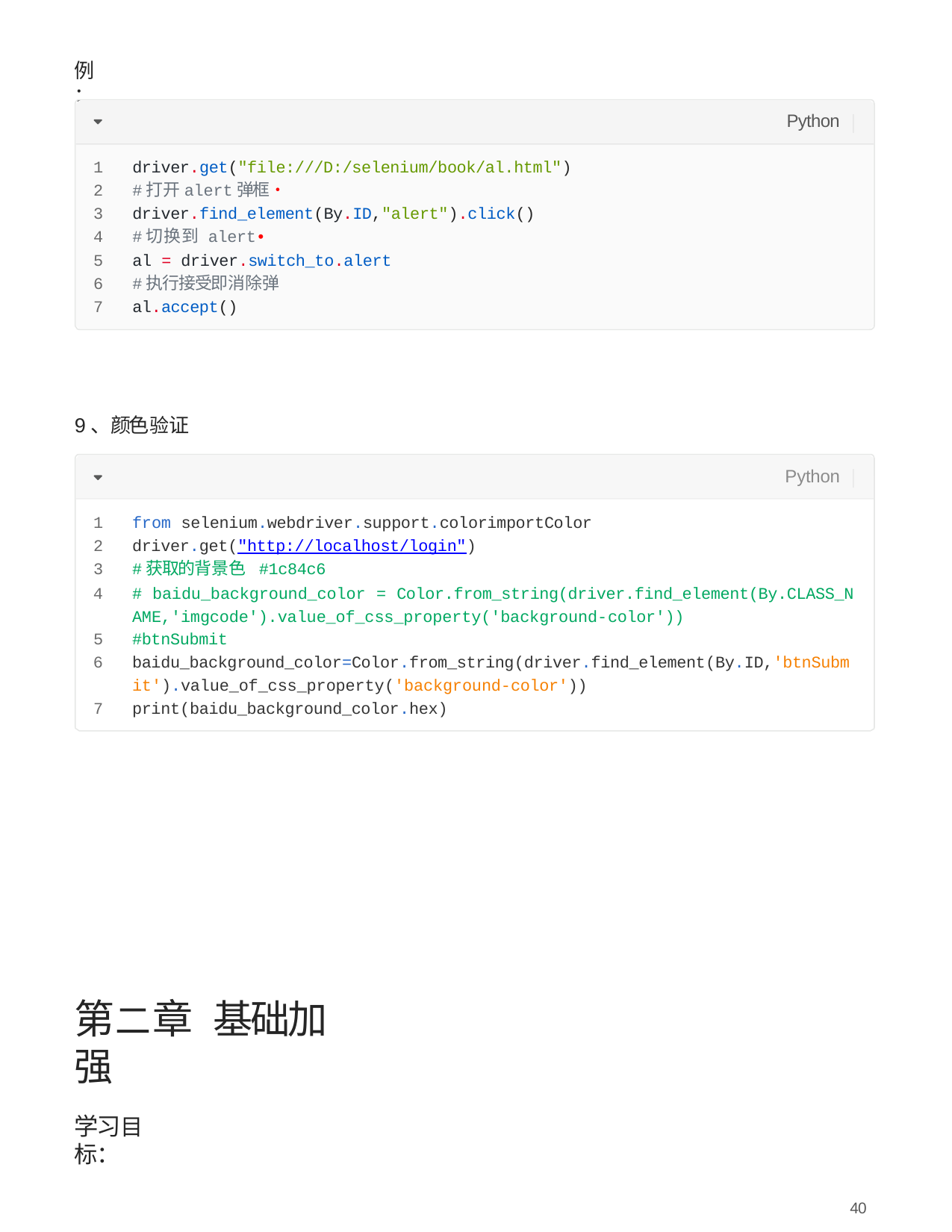

例：

Python

driver.get("file:///D:/selenium/book/al.html")
#打开alert弹框•
driver.find_element(By.ID,"alert").click()
#切换到 alert•
al = driver.switch_to.alert
#执⾏接受即消除弹
al.accept()
9、颜⾊验证
Python

from selenium.webdriver.support.colorimportColor
driver.get("http://localhost/login")
#获取的背景⾊ #1c84c6
# baidu_background_color = Color.from_string(driver.find_element(By.CLASS_N AME,'imgcode').value_of_css_property('background-color'))
#btnSubmit
baidu_background_color=Color.from_string(driver.find_element(By.ID,'btnSubm it').value_of_css_property('background-color'))
print(baidu_background_color.hex)

第⼆章	基础加强
学习⽬标：
40